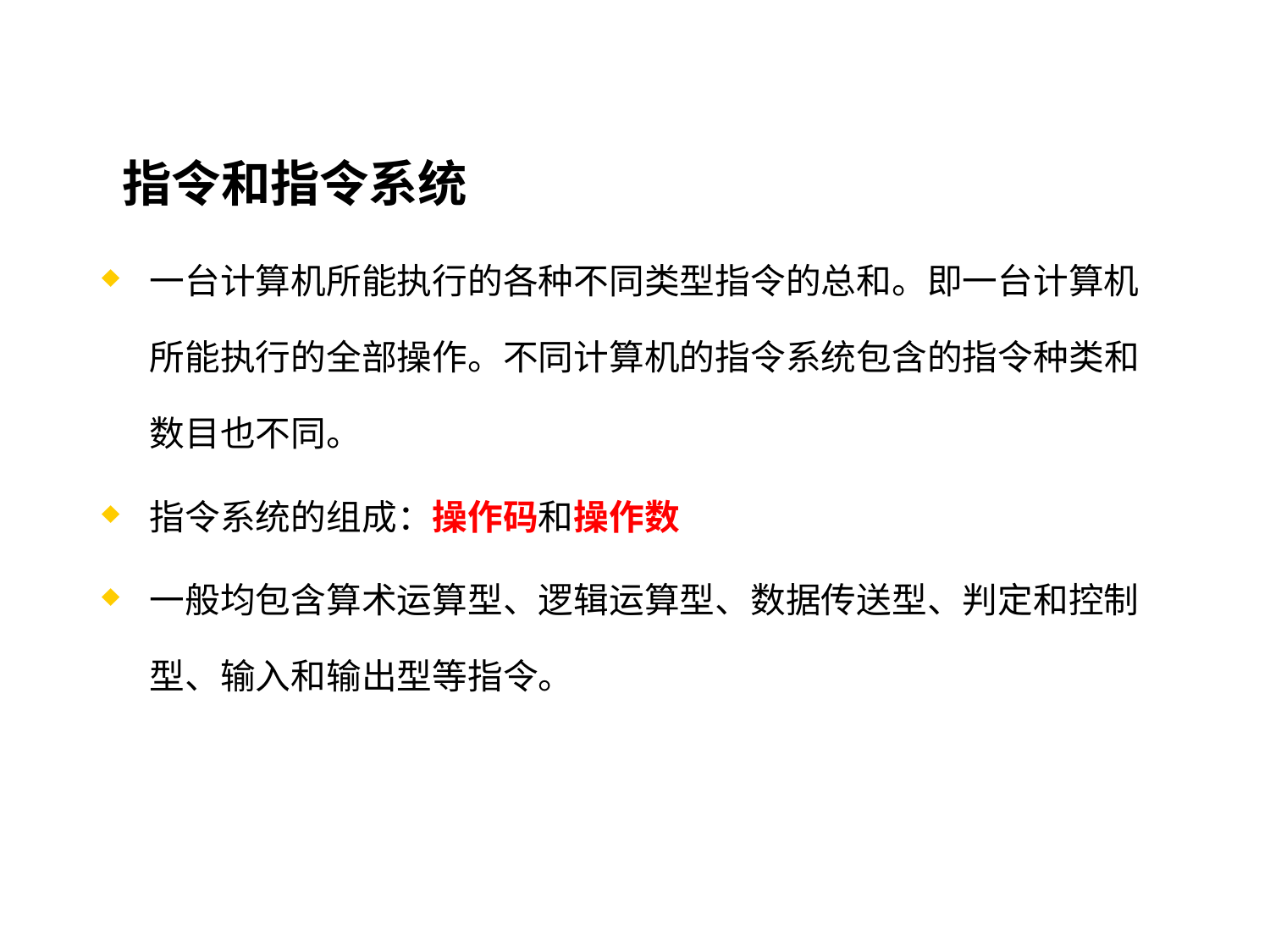

# 指令和指令系统
一台计算机所能执行的各种不同类型指令的总和。即一台计算机所能执行的全部操作。不同计算机的指令系统包含的指令种类和数目也不同。
指令系统的组成：操作码和操作数
一般均包含算术运算型、逻辑运算型、数据传送型、判定和控制型、输入和输出型等指令。